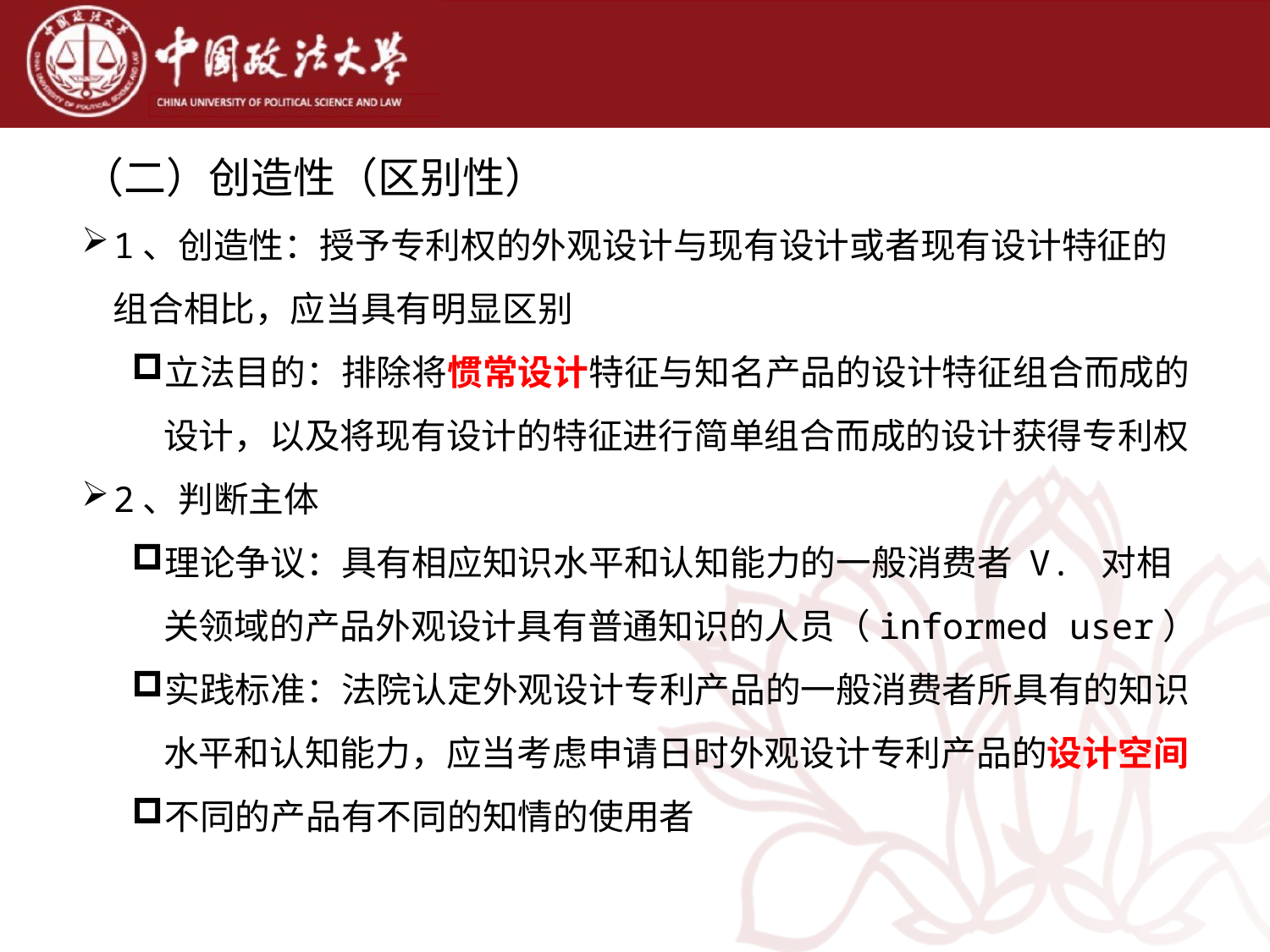

（二）创造性（区别性）
1、创造性：授予专利权的外观设计与现有设计或者现有设计特征的组合相比，应当具有明显区别
立法目的：排除将惯常设计特征与知名产品的设计特征组合而成的设计，以及将现有设计的特征进行简单组合而成的设计获得专利权
2、判断主体
理论争议：具有相应知识水平和认知能力的一般消费者 V. 对相关领域的产品外观设计具有普通知识的人员（informed user）
实践标准：法院认定外观设计专利产品的一般消费者所具有的知识水平和认知能力，应当考虑申请日时外观设计专利产品的设计空间
不同的产品有不同的知情的使用者